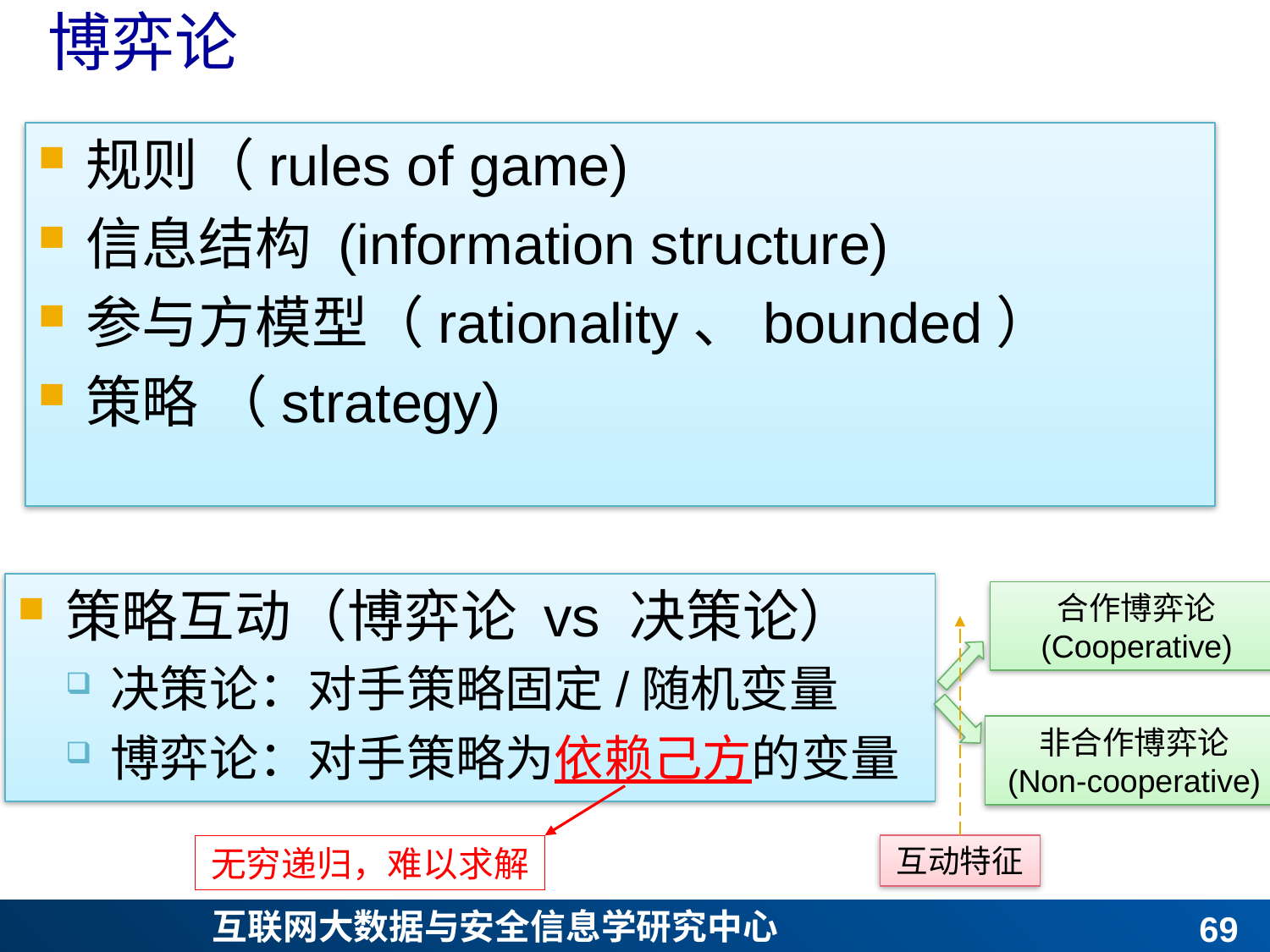

# 博弈论
规则（rules of game)
信息结构 (information structure)
参与方模型（rationality、bounded）
策略 （strategy)
策略互动（博弈论 vs 决策论）
决策论：对手策略固定/随机变量
博弈论：对手策略为依赖己方的变量
合作博弈论
(Cooperative)

非合作博弈论
(Non-cooperative)
无穷递归，难以求解
互动特征
69